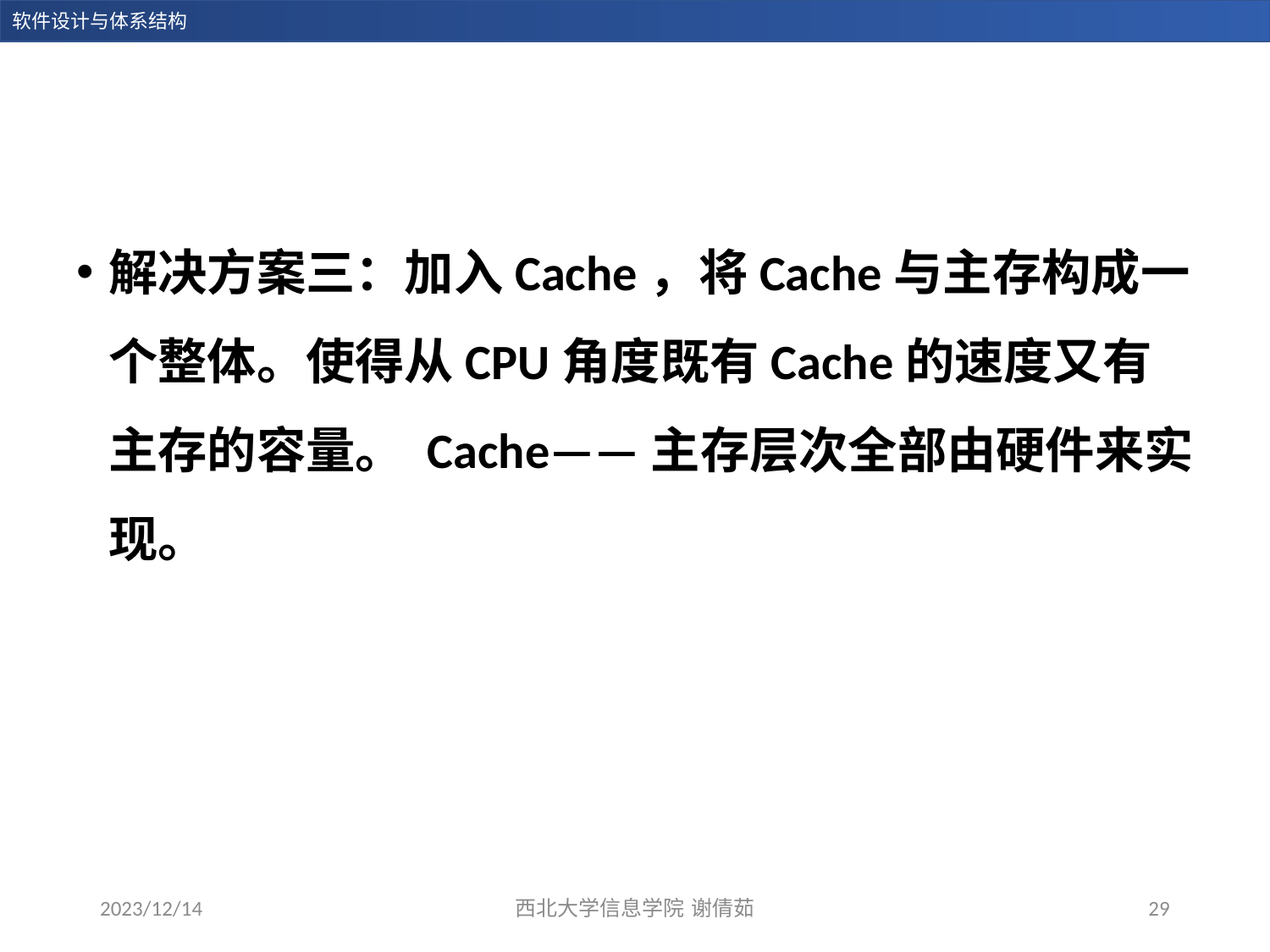

解决方案三：加入Cache，将Cache与主存构成一个整体。使得从CPU角度既有Cache的速度又有主存的容量。 Cache——主存层次全部由硬件来实现。

2023/12/14
西北大学信息学院 谢倩茹
29